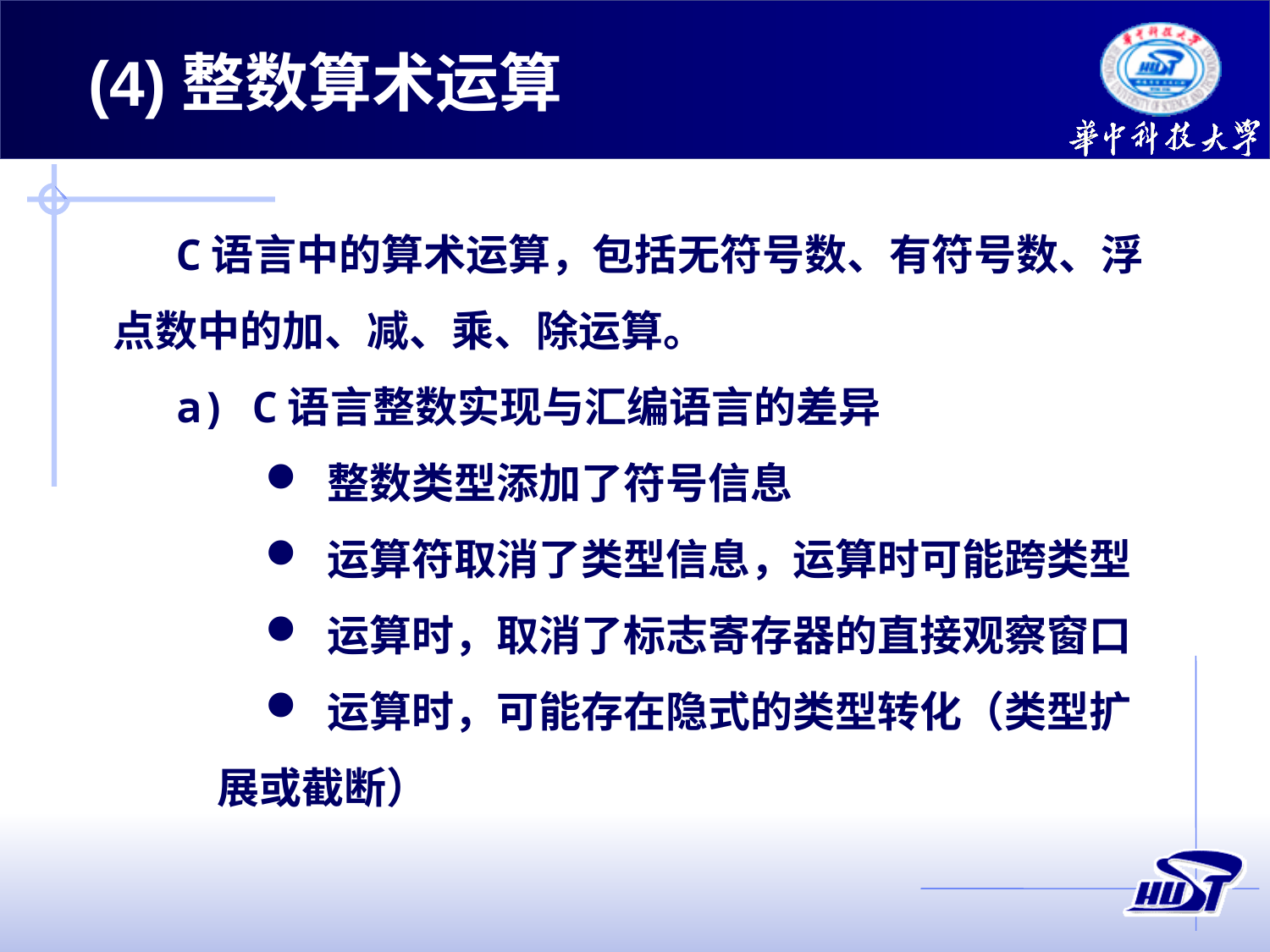

(4)整数算术运算
C语言中的算术运算，包括无符号数、有符号数、浮点数中的加、减、乘、除运算。
a) C语言整数实现与汇编语言的差异
 整数类型添加了符号信息
 运算符取消了类型信息，运算时可能跨类型
 运算时，取消了标志寄存器的直接观察窗口
 运算时，可能存在隐式的类型转化（类型扩展或截断）